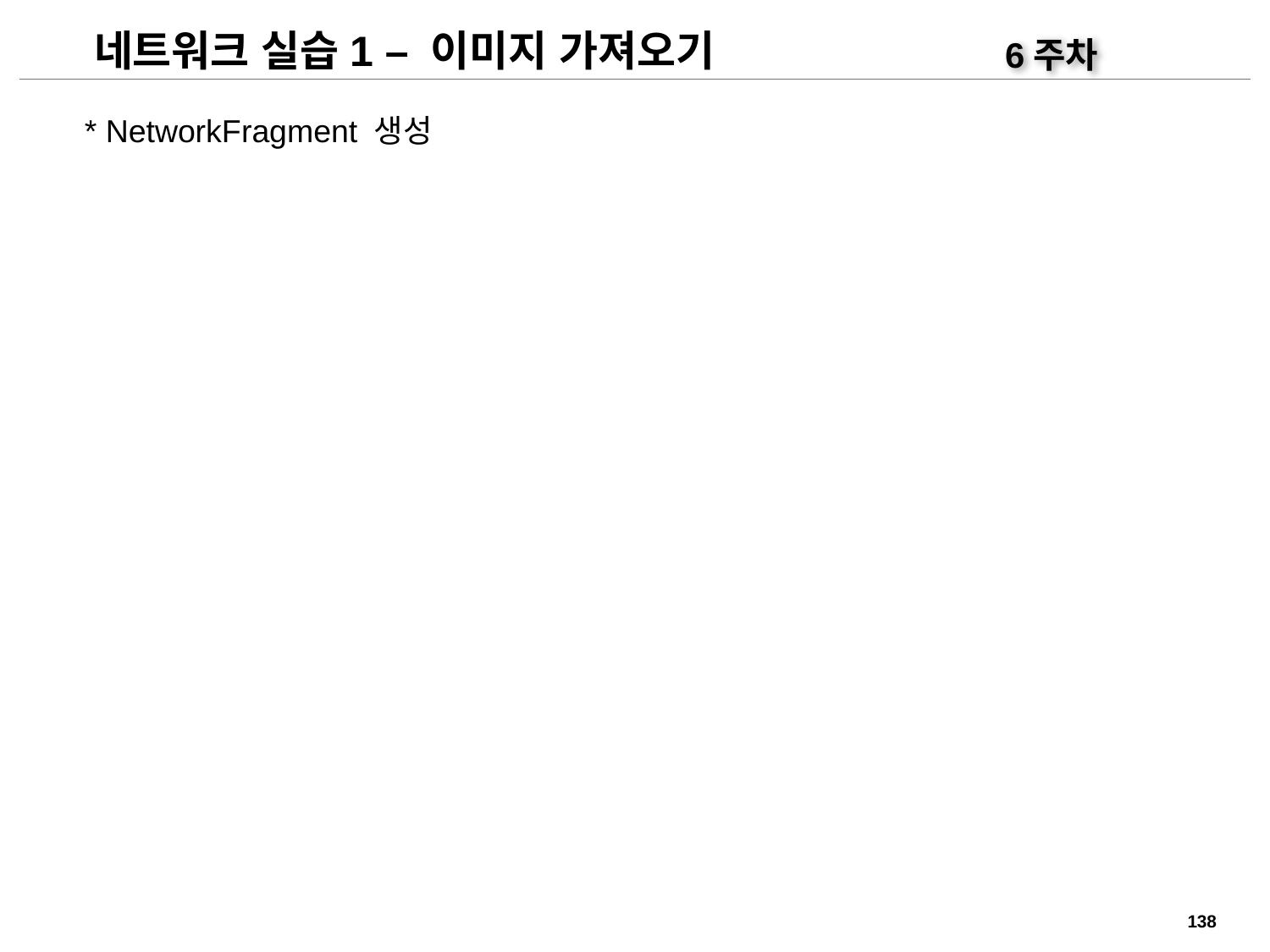

네트워크 실습1 – 이미지 가져오기
6주차
* NetworkFragment 생성